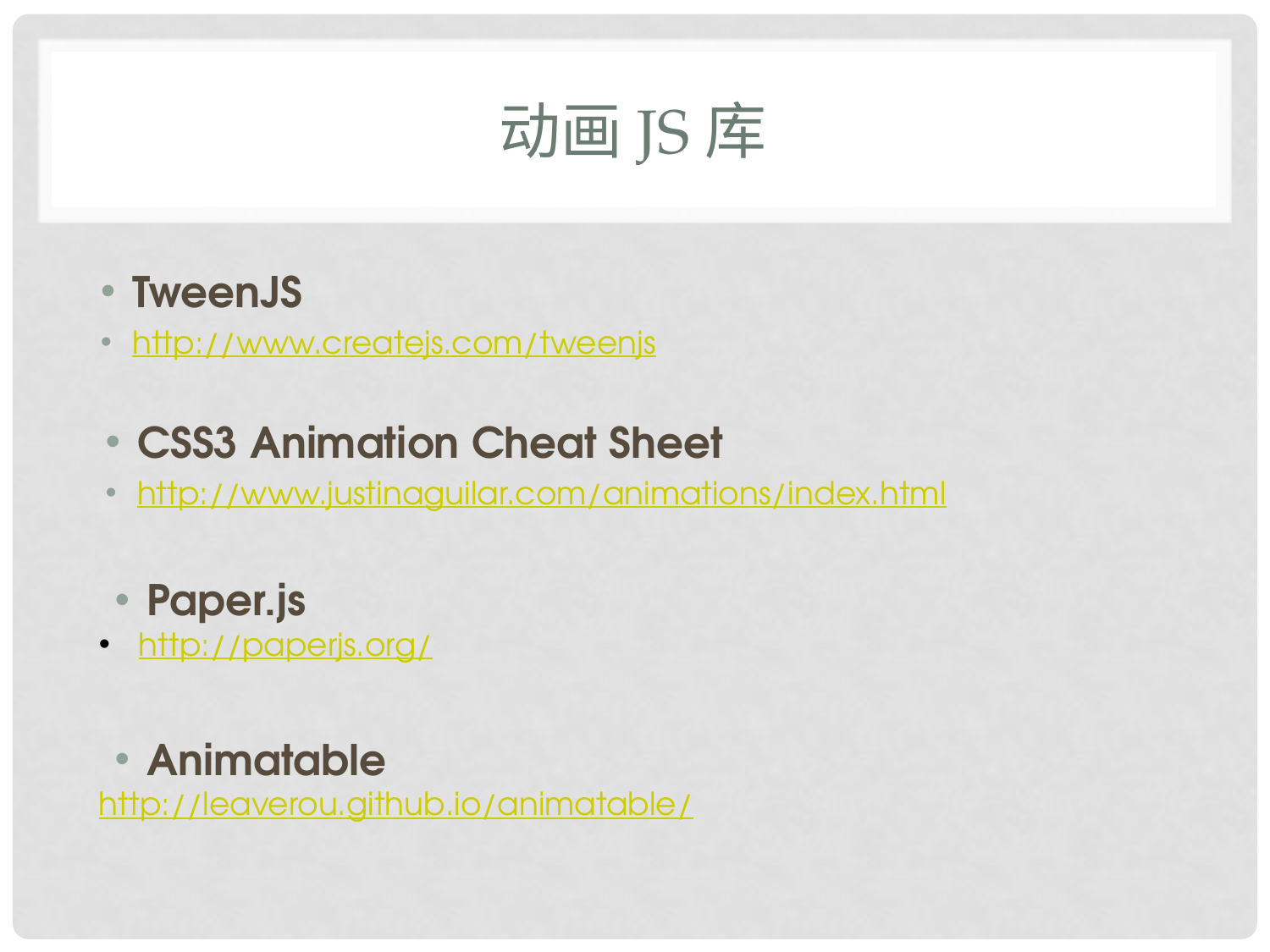

# 动画JS库
TweenJS
http://www.createjs.com/tweenjs

CSS3 Animation Cheat Sheet
http://www.justinaguilar.com/animations/index.html
Paper.js
http://paperjs.org/

Animatable
http://leaverou.github.io/animatable/